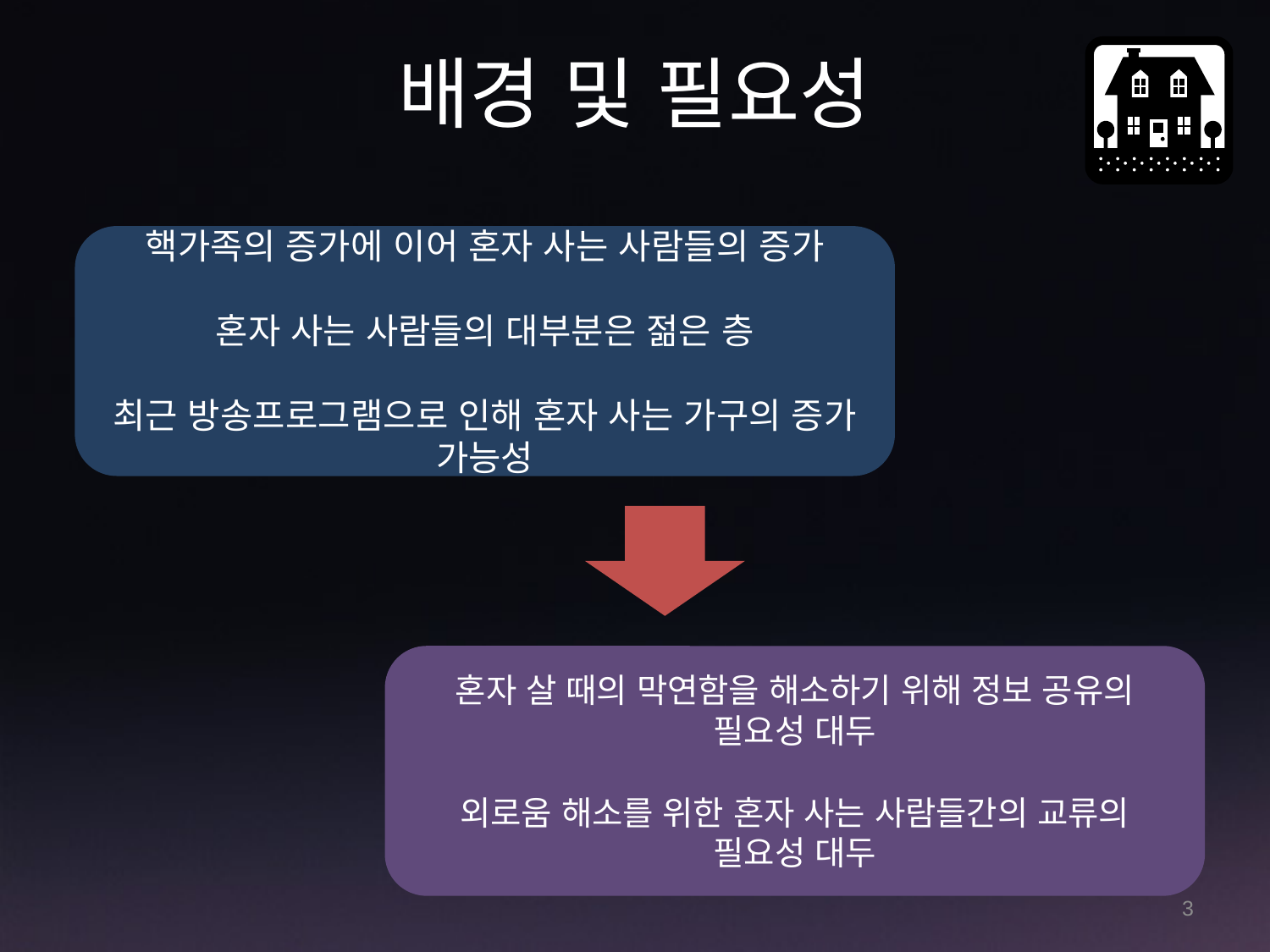

# 배경 및 필요성
핵가족의 증가에 이어 혼자 사는 사람들의 증가

혼자 사는 사람들의 대부분은 젊은 층

최근 방송프로그램으로 인해 혼자 사는 가구의 증가 가능성

혼자 살 때의 막연함을 해소하기 위해 정보 공유의 필요성 대두

외로움 해소를 위한 혼자 사는 사람들간의 교류의 필요성 대두
3